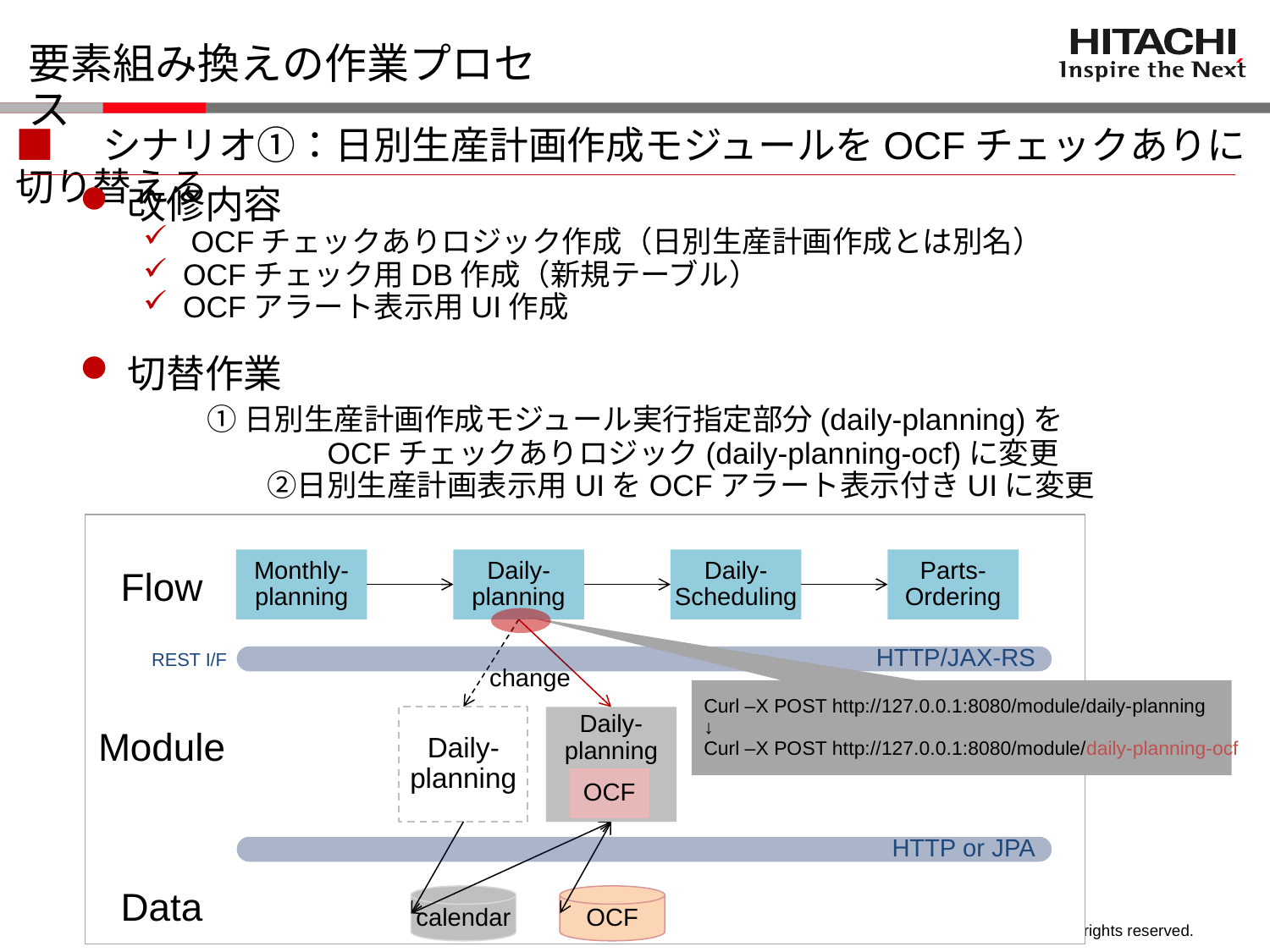

# 要素組み換えの作業プロセス
■　シナリオ①：日別生産計画作成モジュールをOCFチェックありに切り替える
改修内容
OCFチェックありロジック作成（日別生産計画作成とは別名）
OCFチェック用DB作成（新規テーブル）
OCFアラート表示用UI作成

切替作業
	①日別生産計画作成モジュール実行指定部分(daily-planning)を
　　　　　　　　OCFチェックありロジック(daily-planning-ocf)に変更
　　　 　　　②日別生産計画表示用UIをOCFアラート表示付きUIに変更

Monthly-
planning
Daily-
planning
Daily-
Scheduling
Parts-
Ordering
Flow

REST I/F
HTTP/JAX-RS
change
Curl –X POST http://127.0.0.1:8080/module/daily-planning
↓
Curl –X POST http://127.0.0.1:8080/module/daily-planning-ocf
Daily-
planning
Daily-
planning

Module
OCF
HTTP or JPA
Data
calendar
OCF